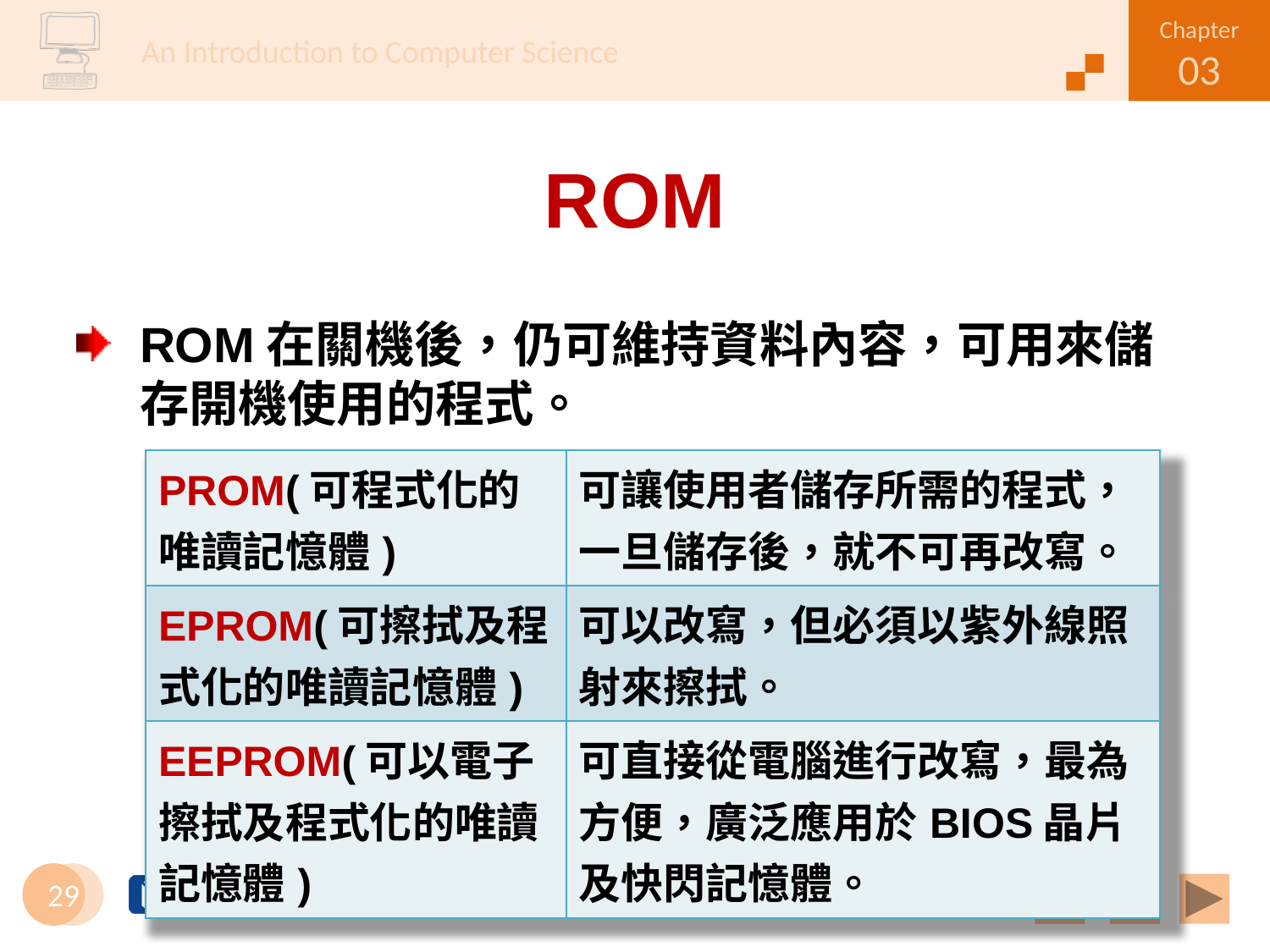

# ROM
ROM在關機後，仍可維持資料內容，可用來儲存開機使用的程式。
| PROM(可程式化的唯讀記憶體) | 可讓使用者儲存所需的程式，一旦儲存後，就不可再改寫。 |
| --- | --- |
| EPROM(可擦拭及程式化的唯讀記憶體) | 可以改寫，但必須以紫外線照射來擦拭。 |
| EEPROM(可以電子擦拭及程式化的唯讀記憶體) | 可直接從電腦進行改寫，最為方便，廣泛應用於BIOS晶片及快閃記憶體。 |